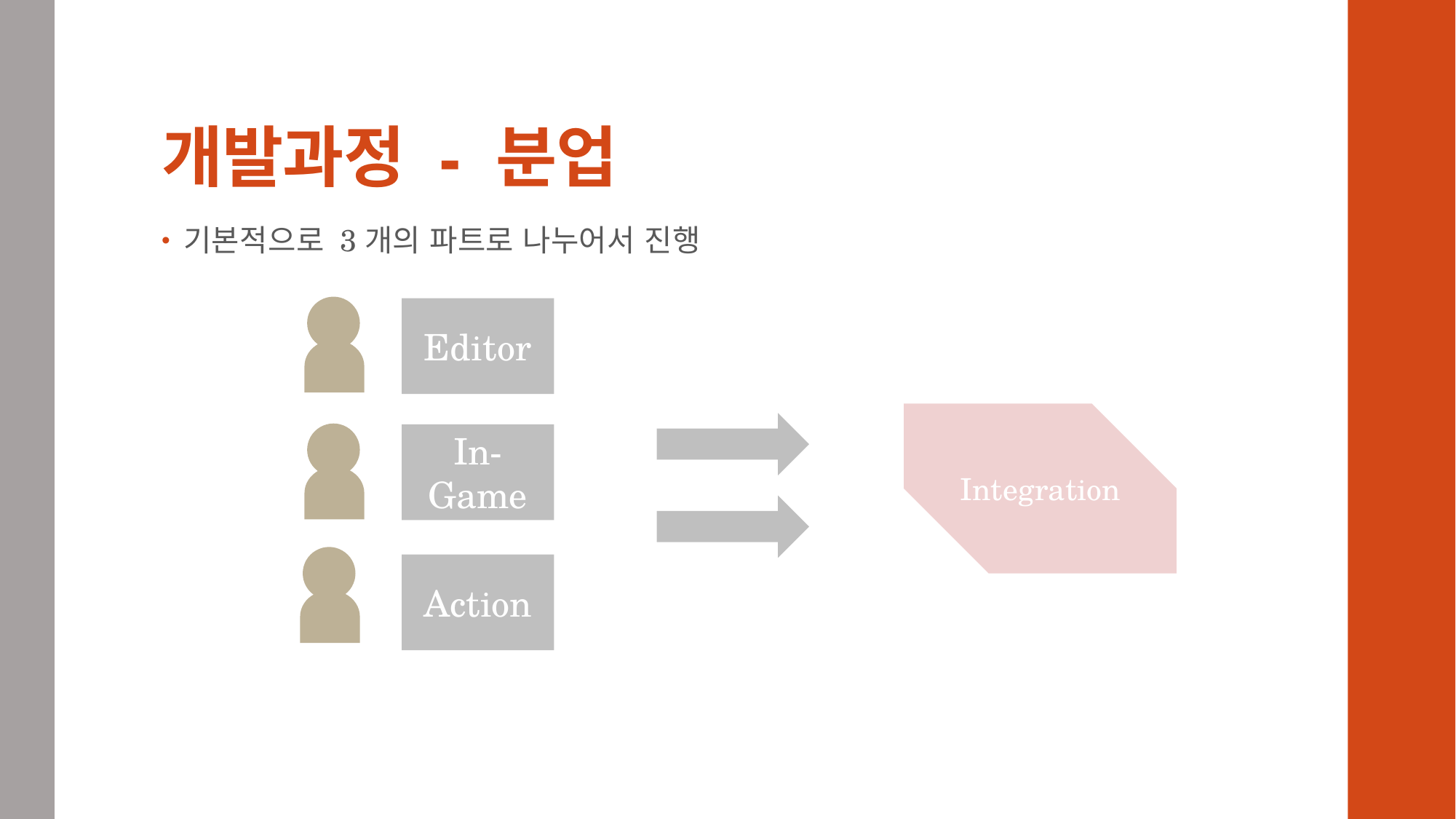

# 개발과정 - 분업
기본적으로 3개의 파트로 나누어서 진행

Editor
Integration

In-Game

Action